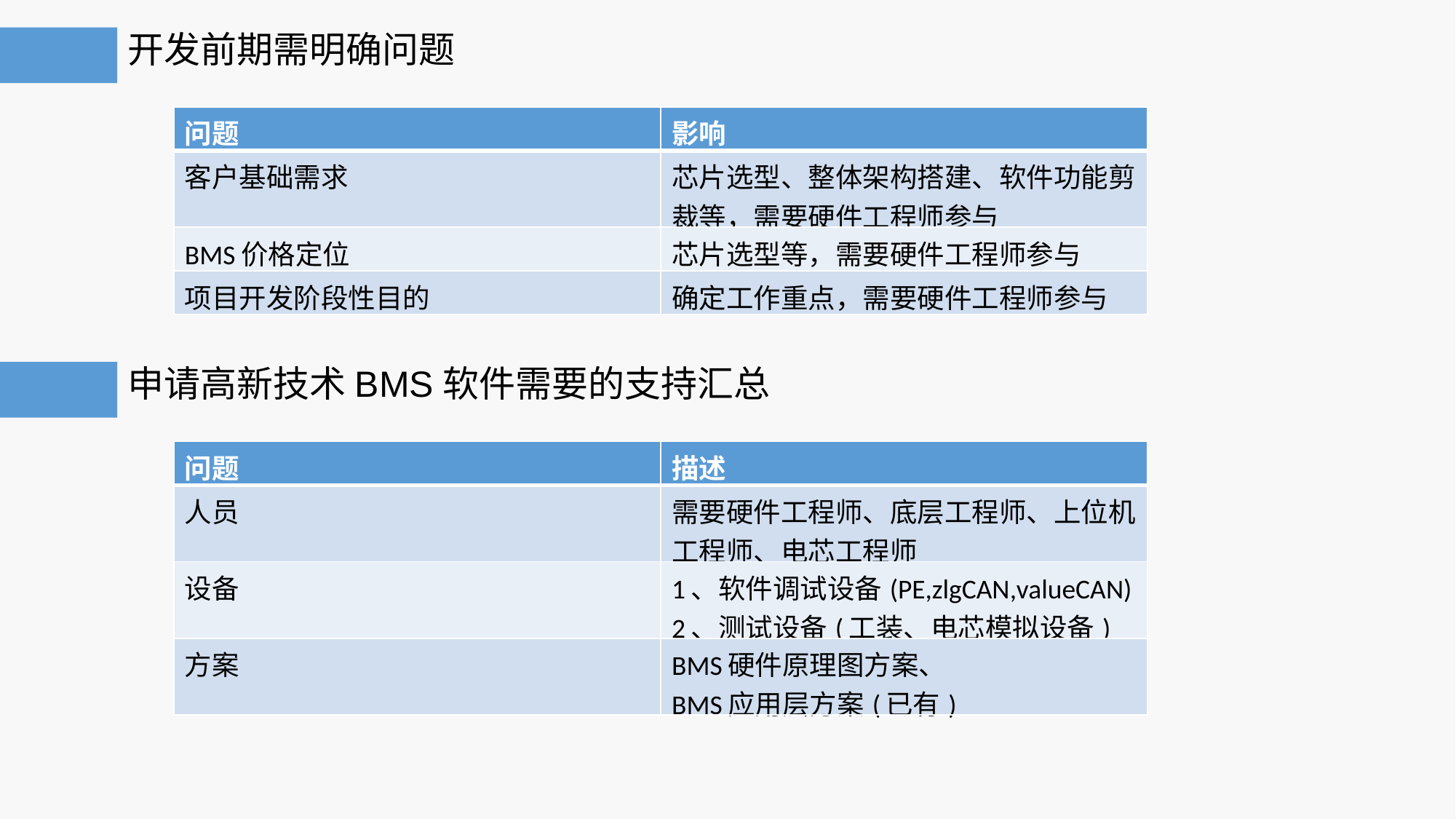

开发前期需明确问题

| 问题 | 影响 |
| --- | --- |
| 客户基础需求 | 芯片选型、整体架构搭建、软件功能剪裁等，需要硬件工程师参与 |
| BMS价格定位 | 芯片选型等，需要硬件工程师参与 |
| 项目开发阶段性目的 | 确定工作重点，需要硬件工程师参与 |
申请高新技术BMS软件需要的支持汇总

| 问题 | 描述 |
| --- | --- |
| 人员 | 需要硬件工程师、底层工程师、上位机工程师、电芯工程师 |
| 设备 | 1、软件调试设备(PE,zlgCAN,valueCAN) 2、测试设备(工装、电芯模拟设备) |
| 方案 | BMS硬件原理图方案、 BMS应用层方案(已有) |